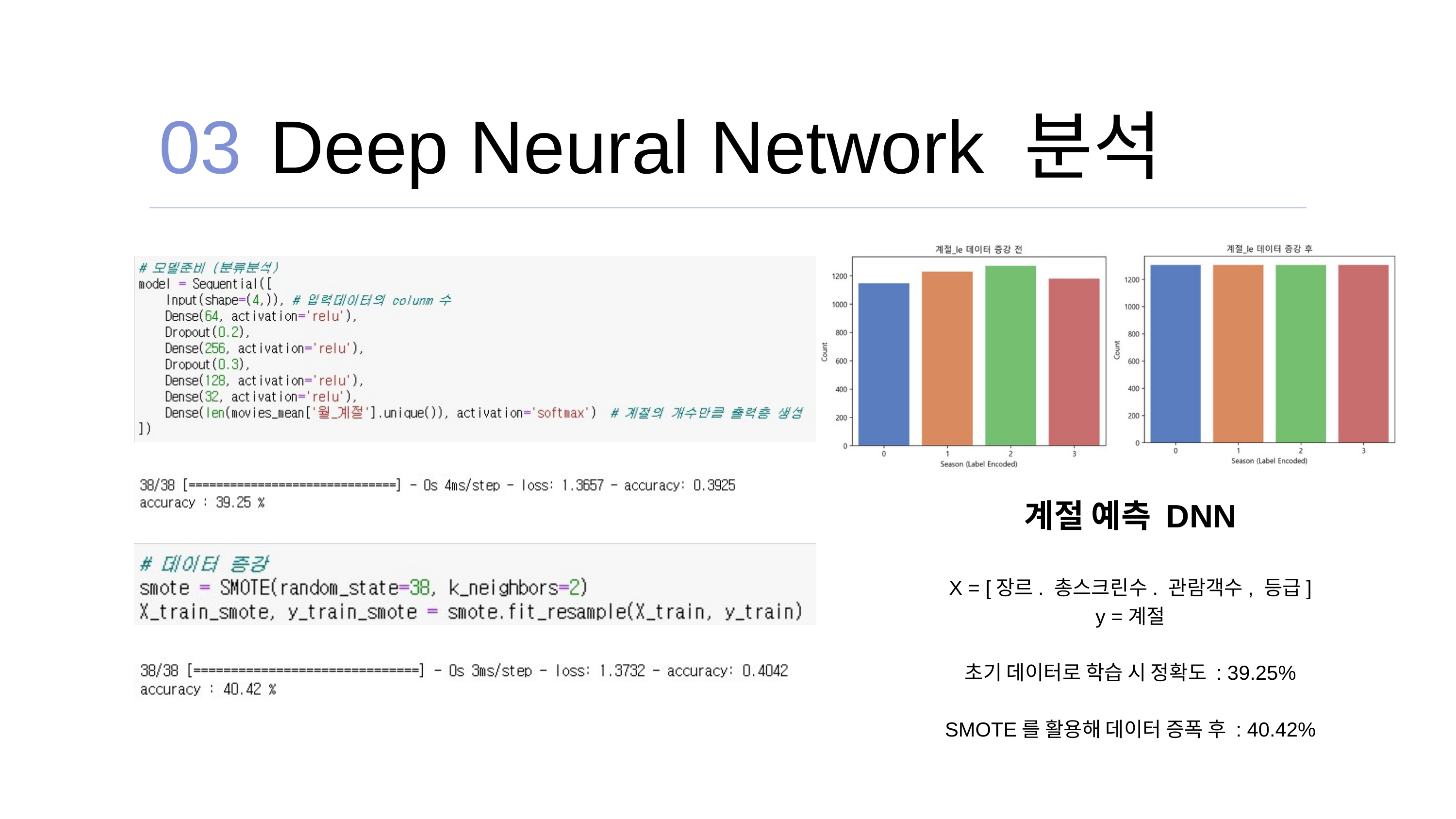

03
Deep Neural Network 분석

계절 예측 DNN

X = [장르. 총스크린수. 관람객수, 등급]
y =계절

초기 데이터로 학습 시 정확도 : 39.25%

SMOTE를 활용해 데이터 증폭 후 : 40.42%